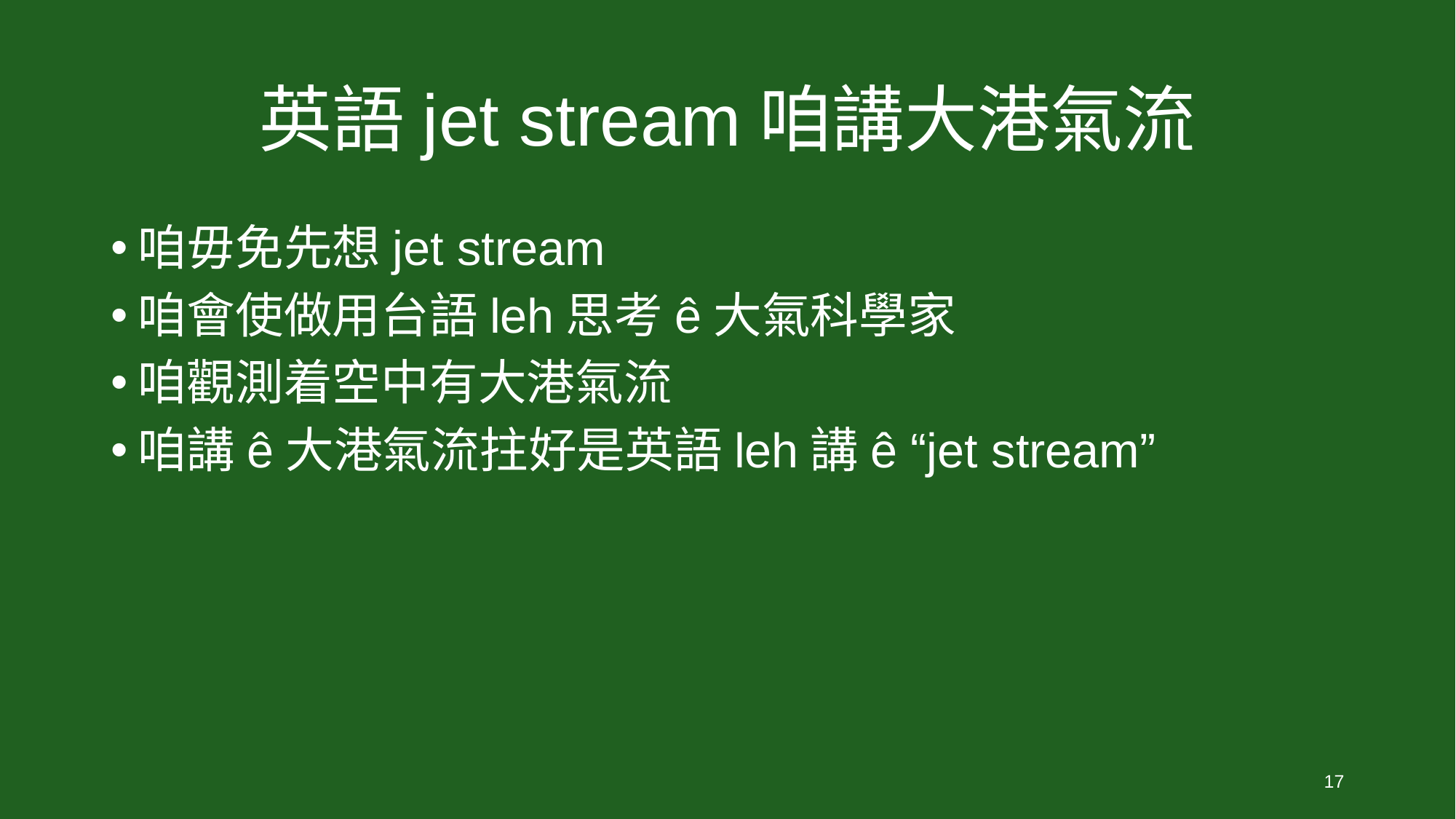

# 英語jet stream咱講大港氣流
咱毋免先想jet stream
咱會使做用台語leh思考ê大氣科學家
咱觀測着空中有大港氣流
咱講ê大港氣流拄好是英語leh講ê “jet stream”
17